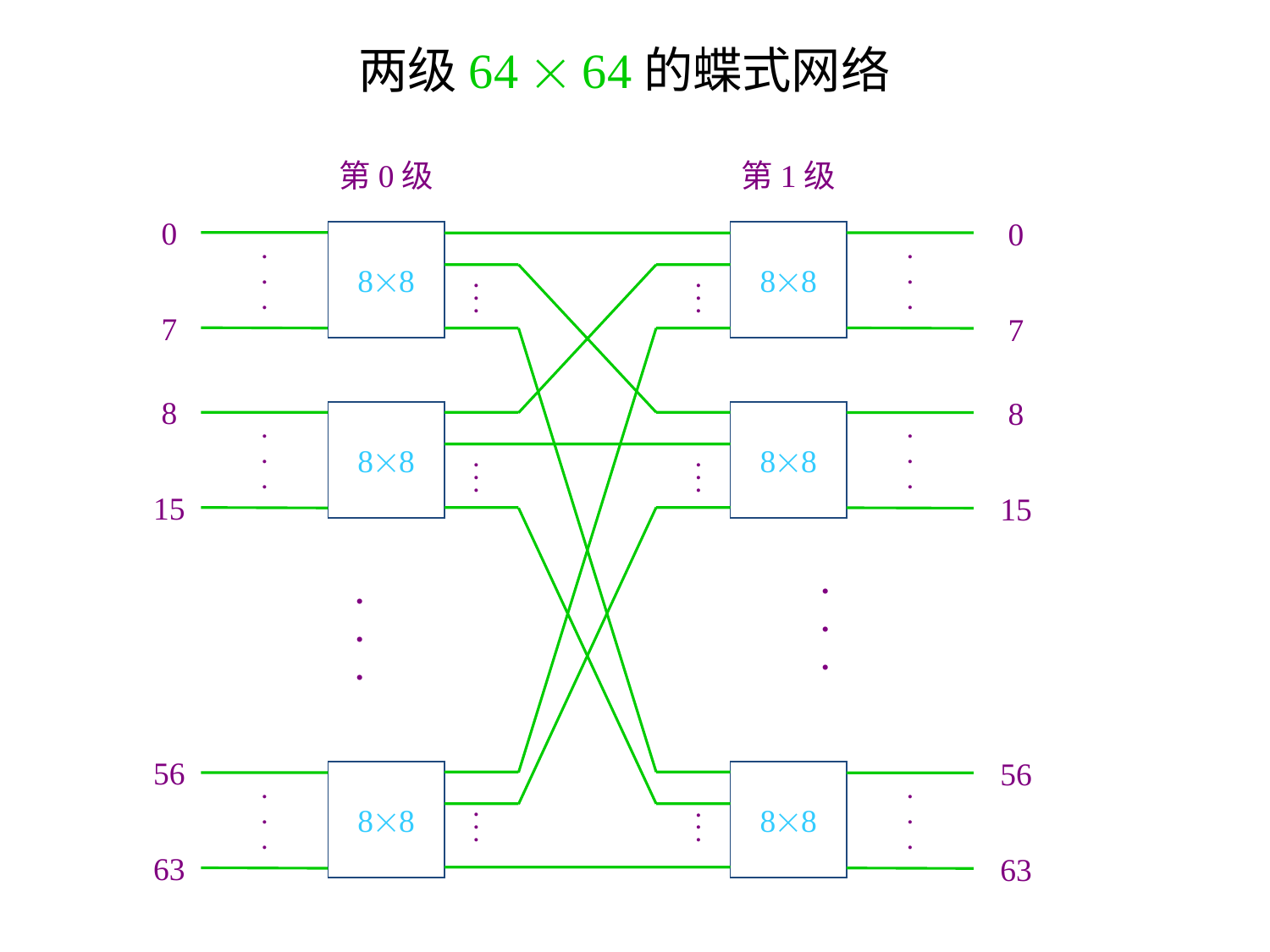

两级64 × 64的蝶式网络
第0级
第1级
0
0
8×8
8×8

.
.
.
.
.
.

.
.
.
.
.
.
7
7

8
8
8×8
8×8

.
.
.
.
.
.

.
.
.
.
.
.
15
15

.
.
.
.
.
.
56
56
8×8
8×8

.
.
.
.
.
.

.
.
.
.
.
.
63
63